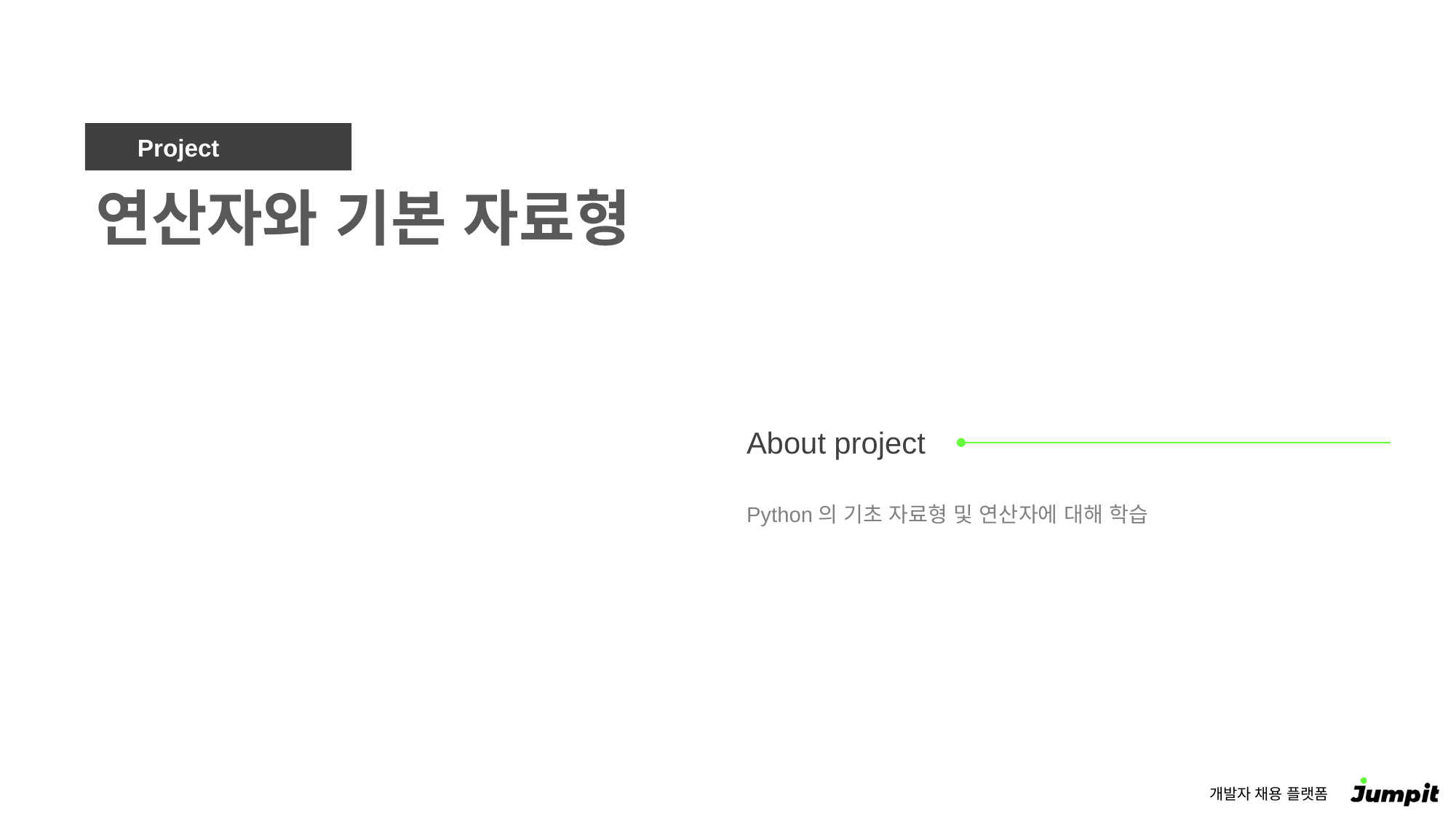

연산자와 기본 자료형
Python의 기초 자료형 및 연산자에 대해 학습